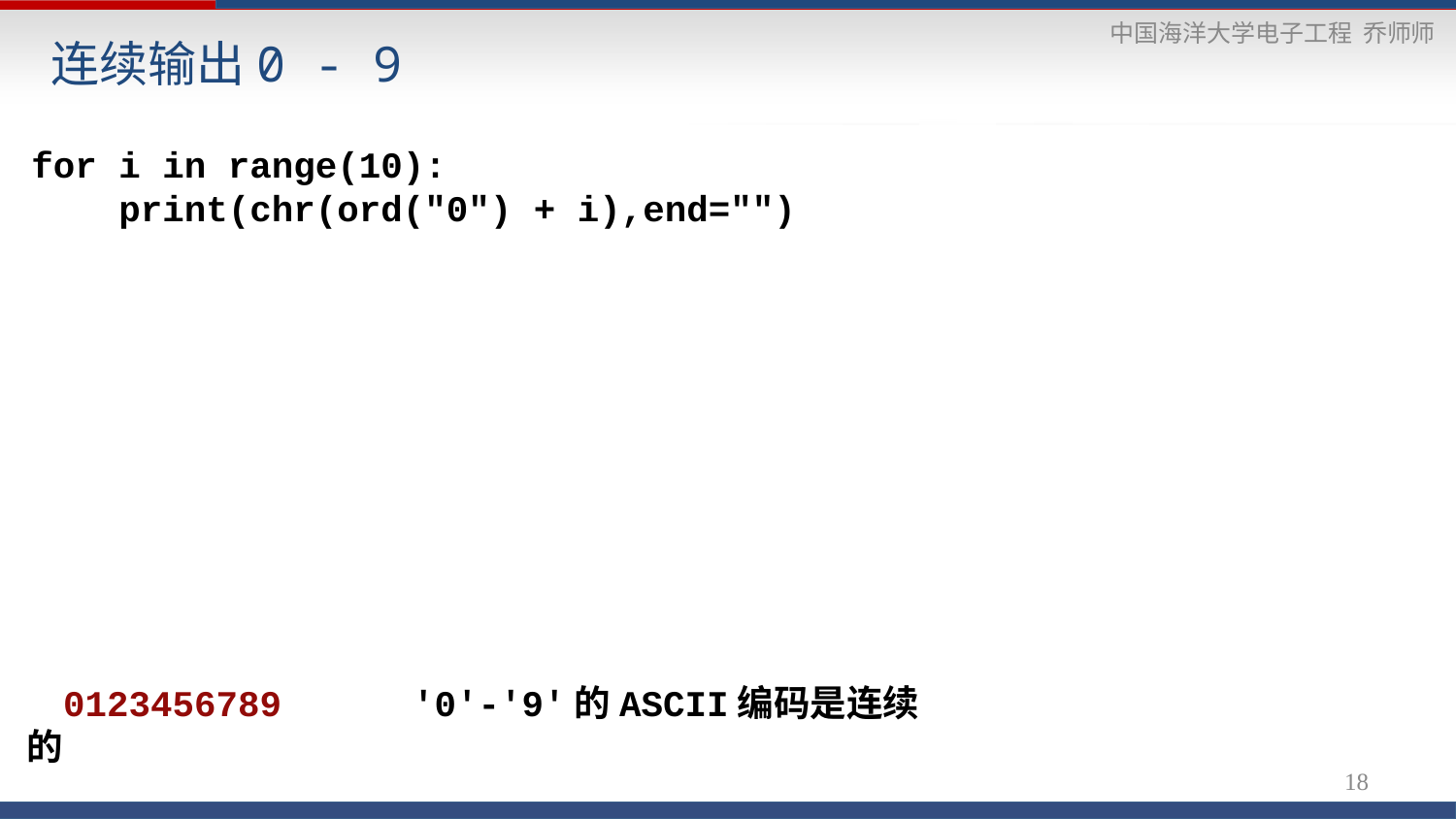

# 连续输出0 - 9
for i in range(10):
    print(chr(ord("0") + i),end="")

0123456789      '0'-'9'的ASCII编码是连续的
18